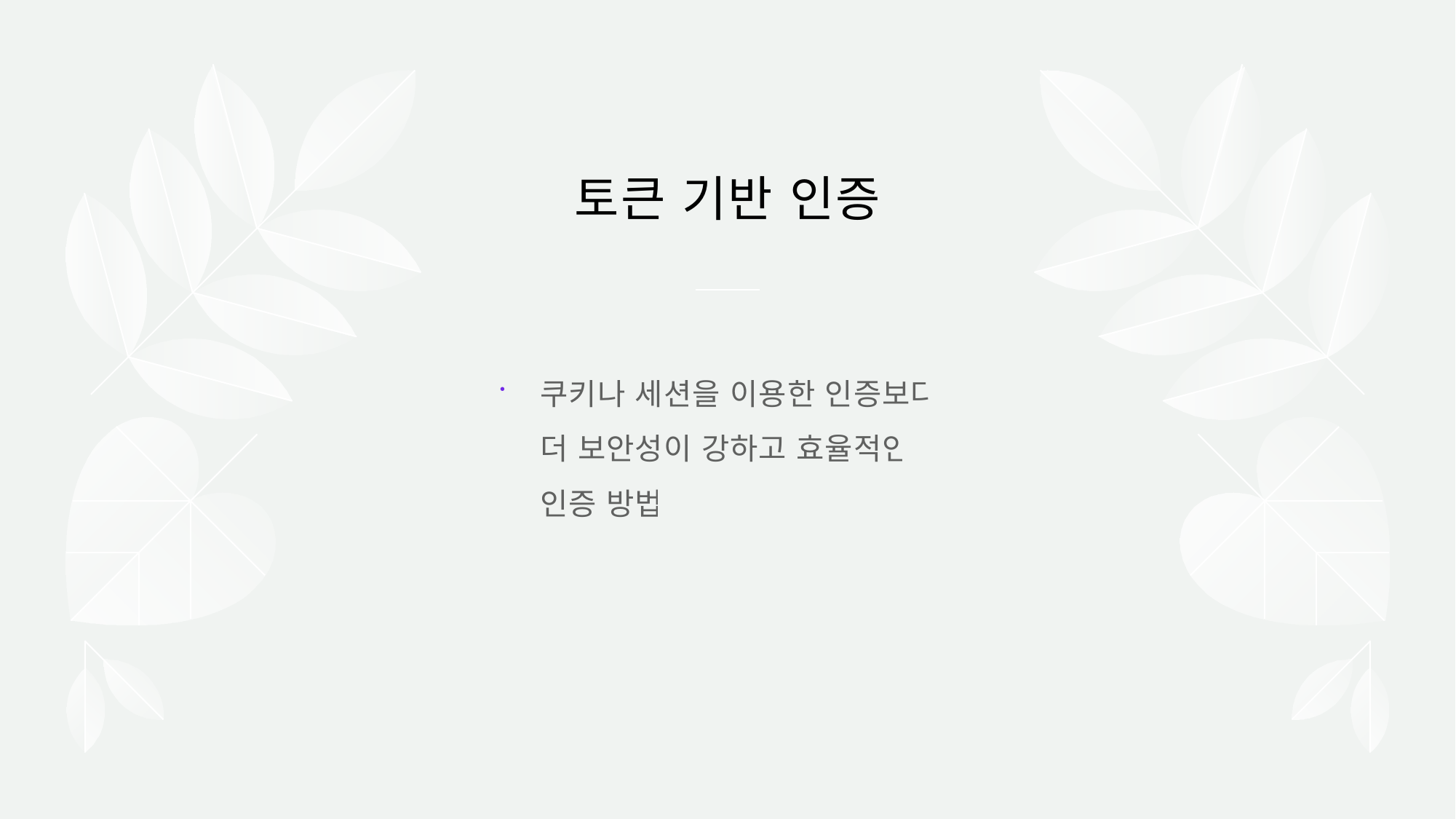

# 토큰 기반 인증

쿠키나 세션을 이용한 인증보다 더 보안성이 강하고 효율적인 인증 방법